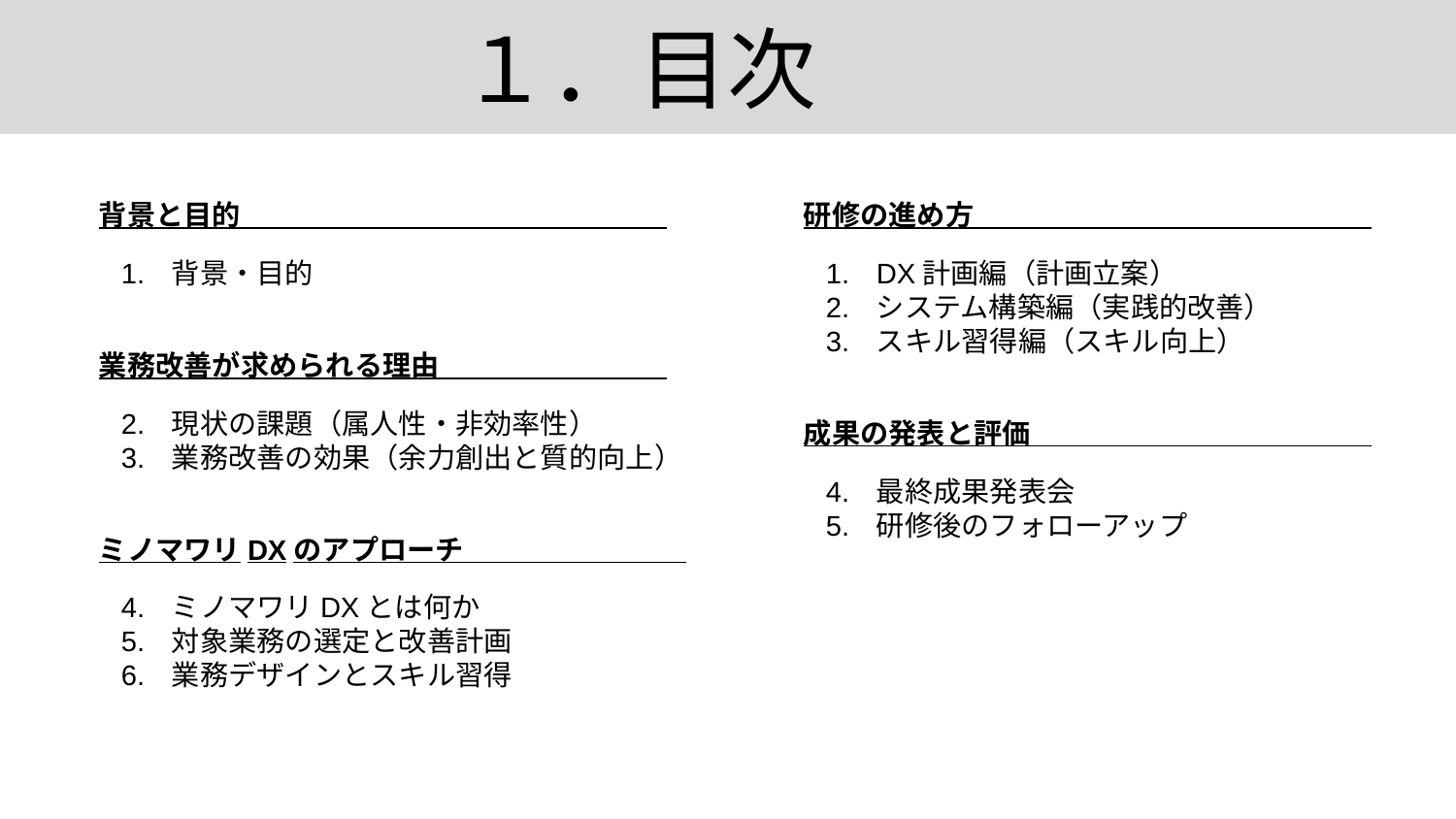

# １．目次
背景と目的
背景・目的

業務改善が求められる理由
現状の課題（属人性・非効率性）
業務改善の効果（余力創出と質的向上）

ミノマワリDXのアプローチ
ミノマワリDXとは何か
対象業務の選定と改善計画
業務デザインとスキル習得
研修の進め方
DX計画編（計画立案）
システム構築編（実践的改善）
スキル習得編（スキル向上）

成果の発表と評価
最終成果発表会
研修後のフォローアップ